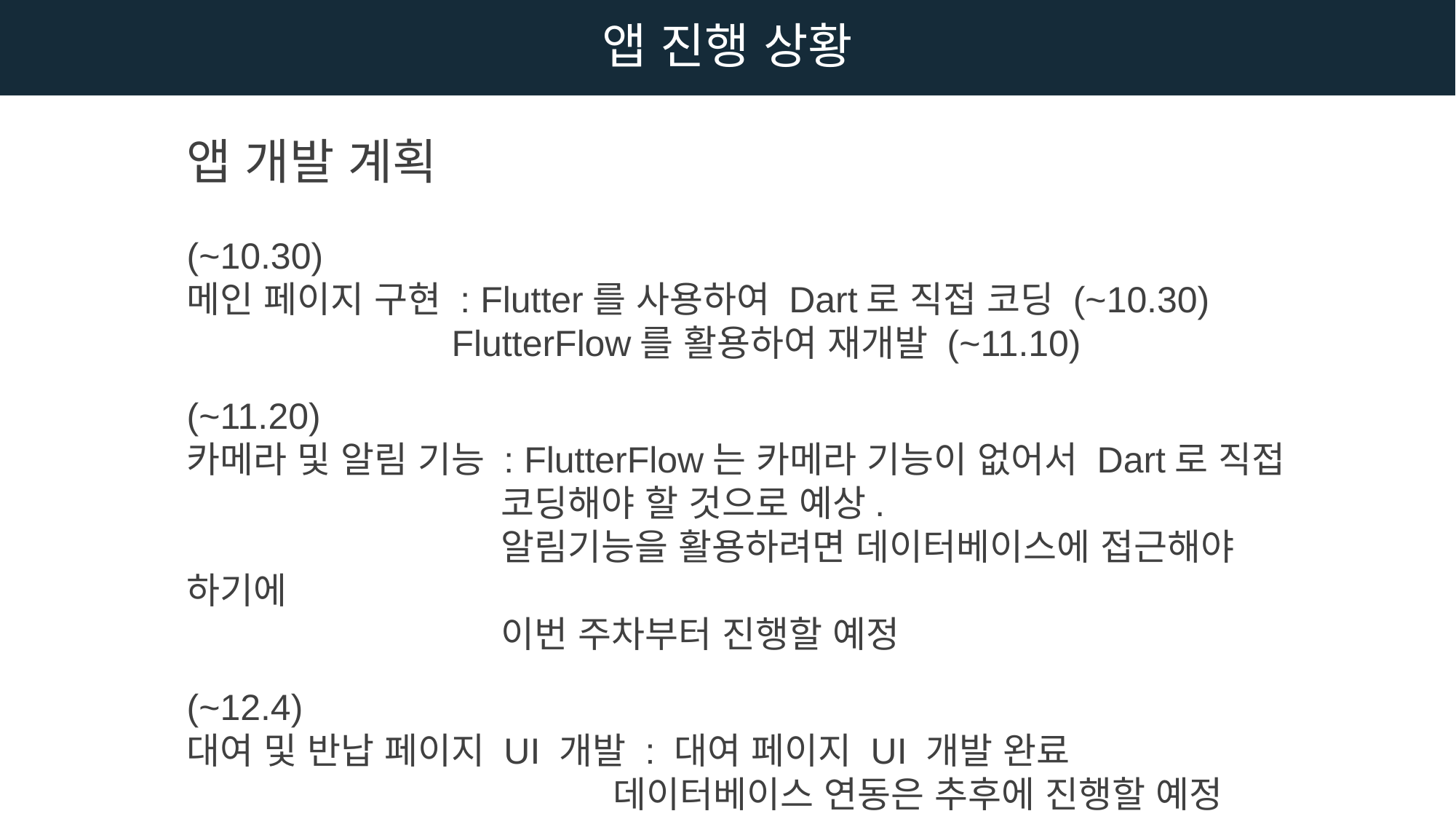

앱 진행 상황
앱 개발 계획

(~10.30)
메인 페이지 구현 : Flutter를 사용하여 Dart로 직접 코딩 (~10.30)
                          FlutterFlow를 활용하여 재개발 (~11.10)

(~11.20)
카메라 및 알림 기능 : FlutterFlow는 카메라 기능이 없어서 Dart로 직접
                              코딩해야 할 것으로 예상.
                              알림기능을 활용하려면 데이터베이스에 접근해야 하기에
                              이번 주차부터 진행할 예정

(~12.4)
대여 및 반납 페이지 UI 개발 : 대여 페이지 UI 개발 완료
                                         데이터베이스 연동은 추후에 진행할 예정